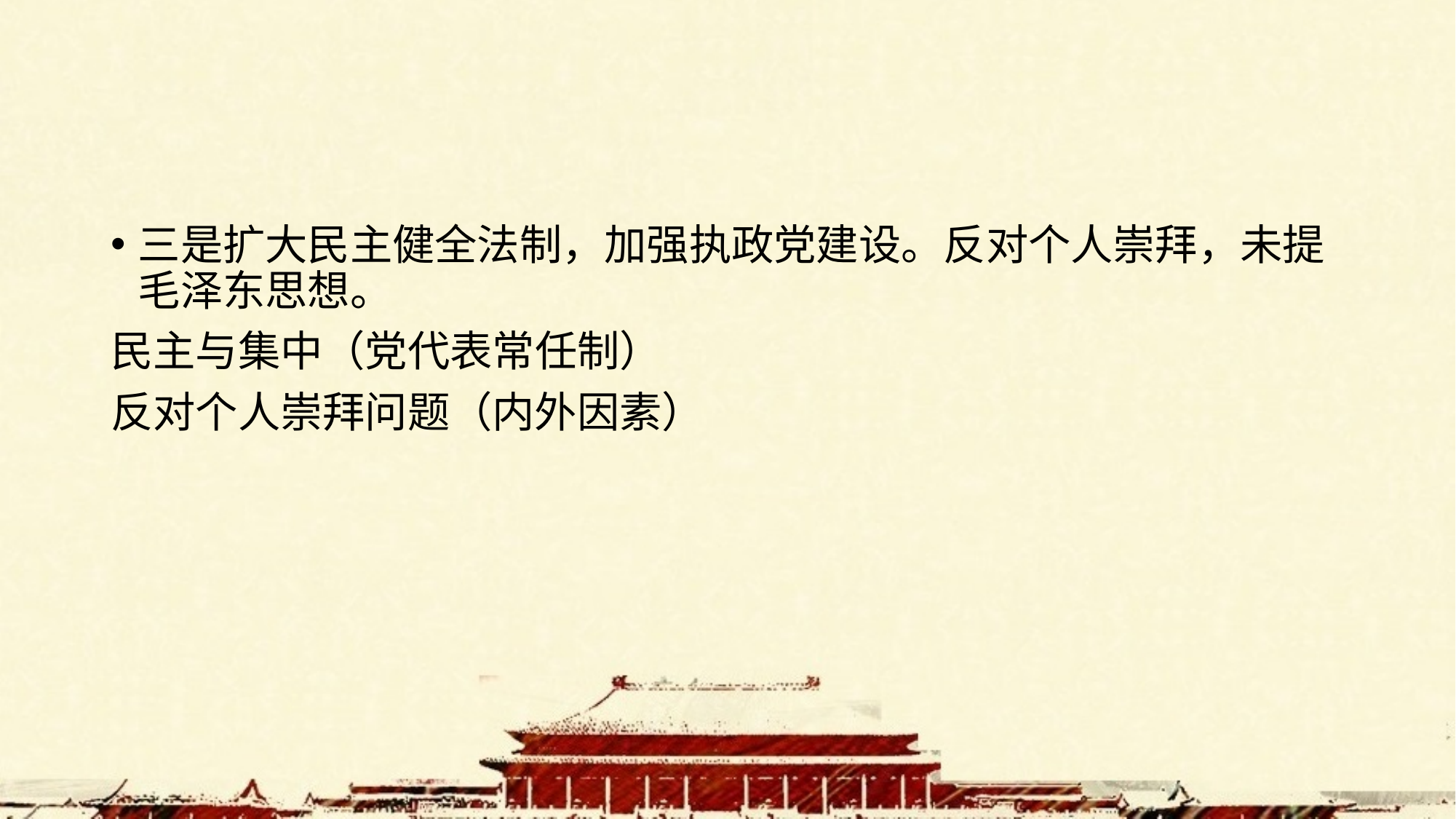

#
三是扩大民主健全法制，加强执政党建设。反对个人崇拜，未提毛泽东思想。
民主与集中（党代表常任制）
反对个人崇拜问题（内外因素）